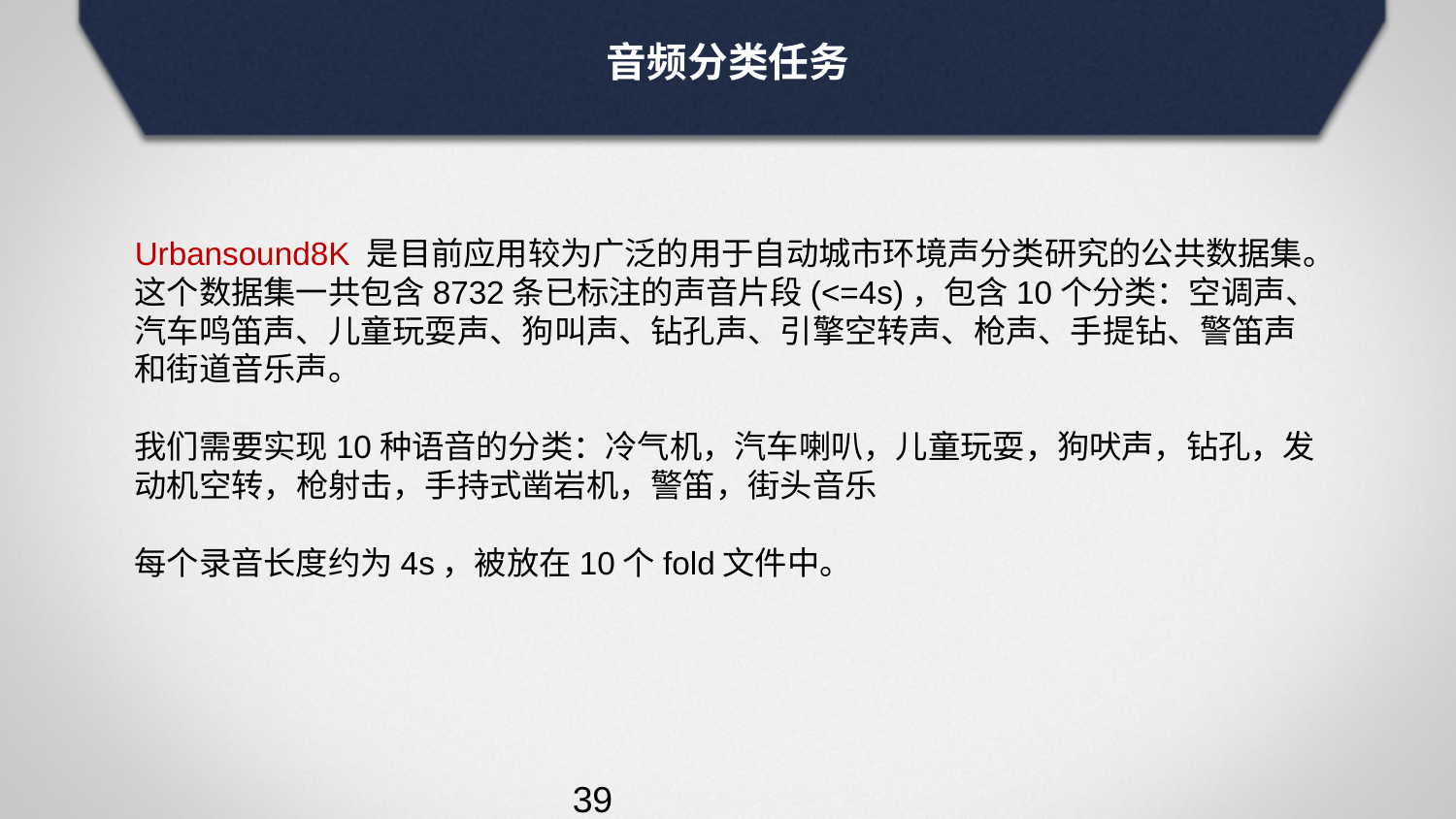

音频分类任务
Urbansound8K 是目前应用较为广泛的用于自动城市环境声分类研究的公共数据集。这个数据集一共包含8732条已标注的声音片段(<=4s)，包含10个分类：空调声、汽车鸣笛声、儿童玩耍声、狗叫声、钻孔声、引擎空转声、枪声、手提钻、警笛声和街道音乐声。

我们需要实现10种语音的分类：冷气机，汽车喇叭，儿童玩耍，狗吠声，钻孔，发动机空转，枪射击，手持式凿岩机，警笛，街头音乐

每个录音长度约为4s，被放在10个fold文件中。
39